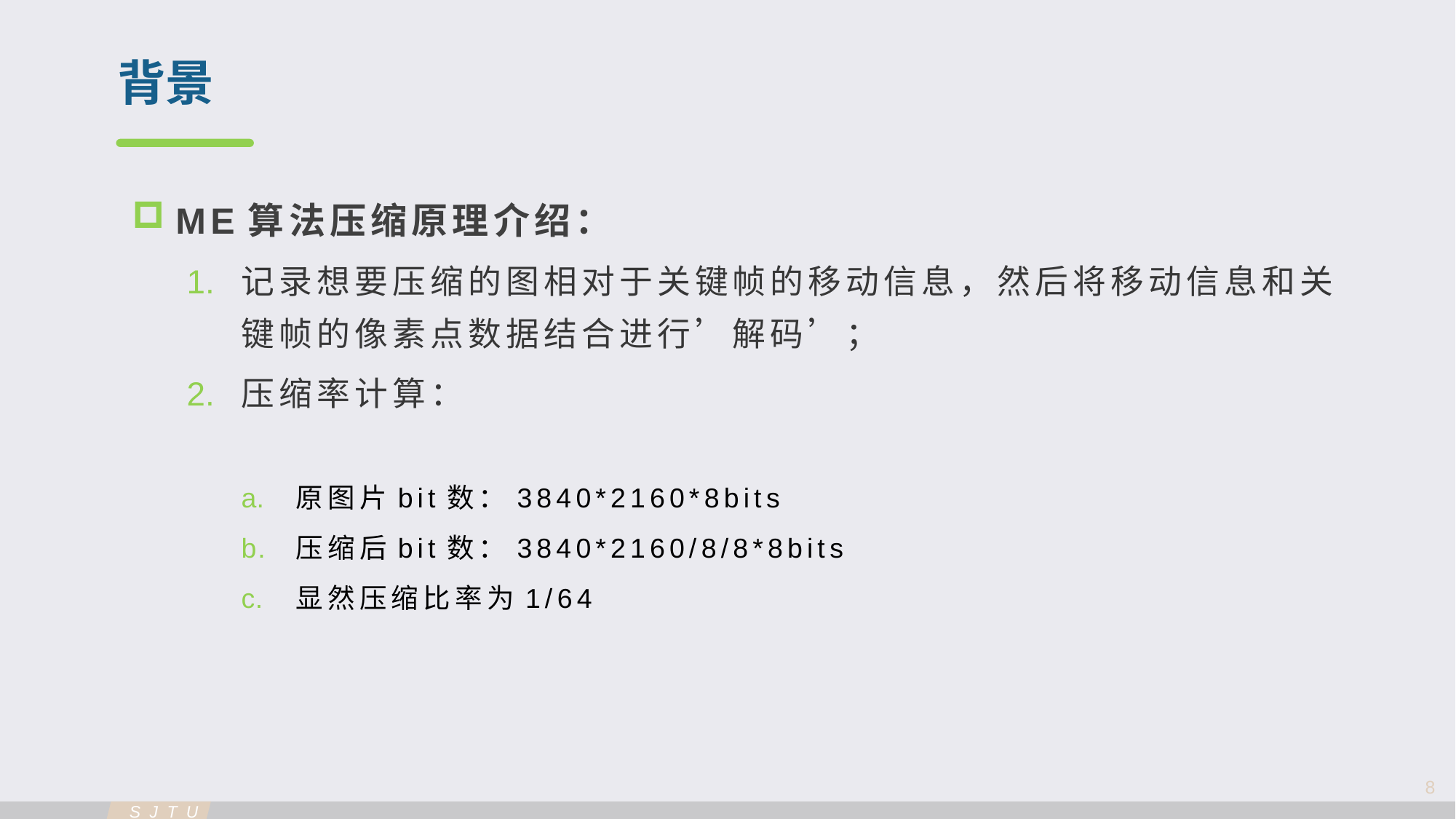

背景
ME算法压缩原理介绍：
记录想要压缩的图相对于关键帧的移动信息，然后将移动信息和关键帧的像素点数据结合进行’解码’；
压缩率计算：

原图片bit数：3840*2160*8bits
压缩后bit数：3840*2160/8/8*8bits
显然压缩比率为1/64
8